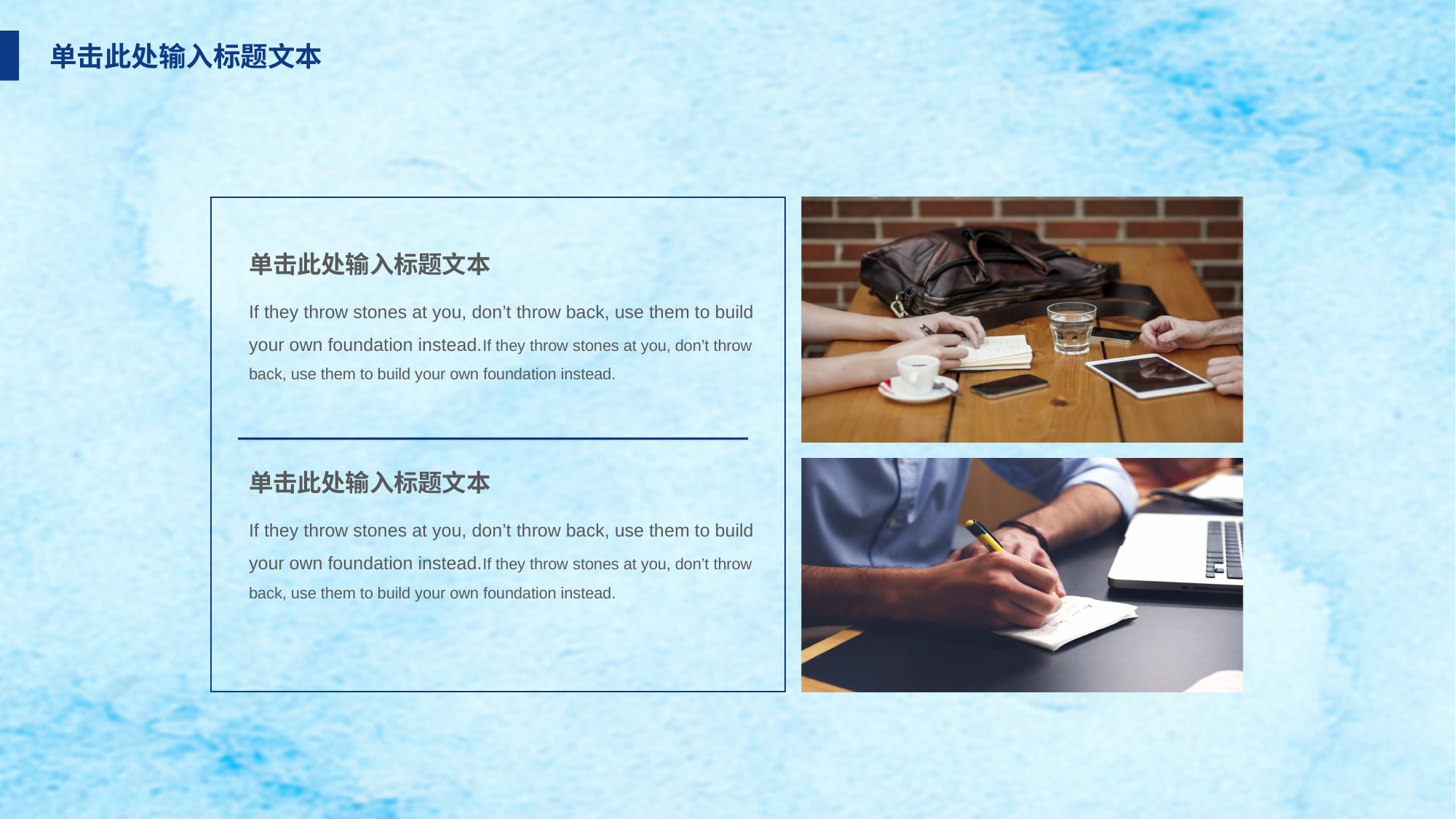

单击此处输入标题文本

单击此处输入标题文本
If they throw stones at you, don’t throw back, use them to build your own foundation instead.If they throw stones at you, don’t throw back, use them to build your own foundation instead.

单击此处输入标题文本
If they throw stones at you, don’t throw back, use them to build your own foundation instead.If they throw stones at you, don’t throw back, use them to build your own foundation instead.